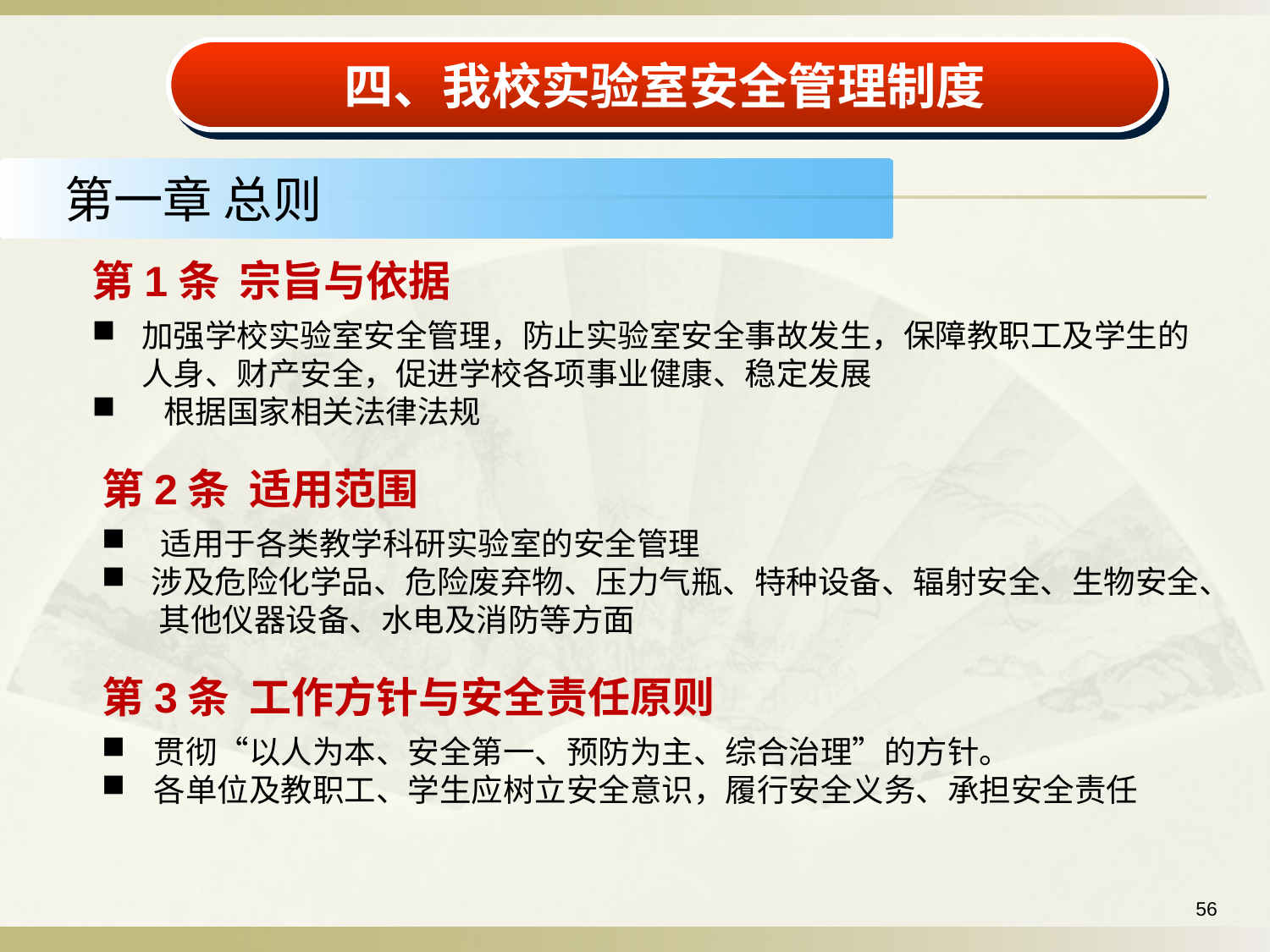

四、我校实验室安全管理制度
第一章 总则
第1条  宗旨与依据
加强学校实验室安全管理，防止实验室安全事故发生，保障教职工及学生的人身、财产安全，促进学校各项事业健康、稳定发展
  根据国家相关法律法规
第2条  适用范围
   适用于各类教学科研实验室的安全管理
涉及危险化学品、危险废弃物、压力气瓶、特种设备、辐射安全、生物安全、 其他仪器设备、水电及消防等方面
第3条  工作方针与安全责任原则
  贯彻“以人为本、安全第一、预防为主、综合治理”的方针。
  各单位及教职工、学生应树立安全意识，履行安全义务、承担安全责任
56